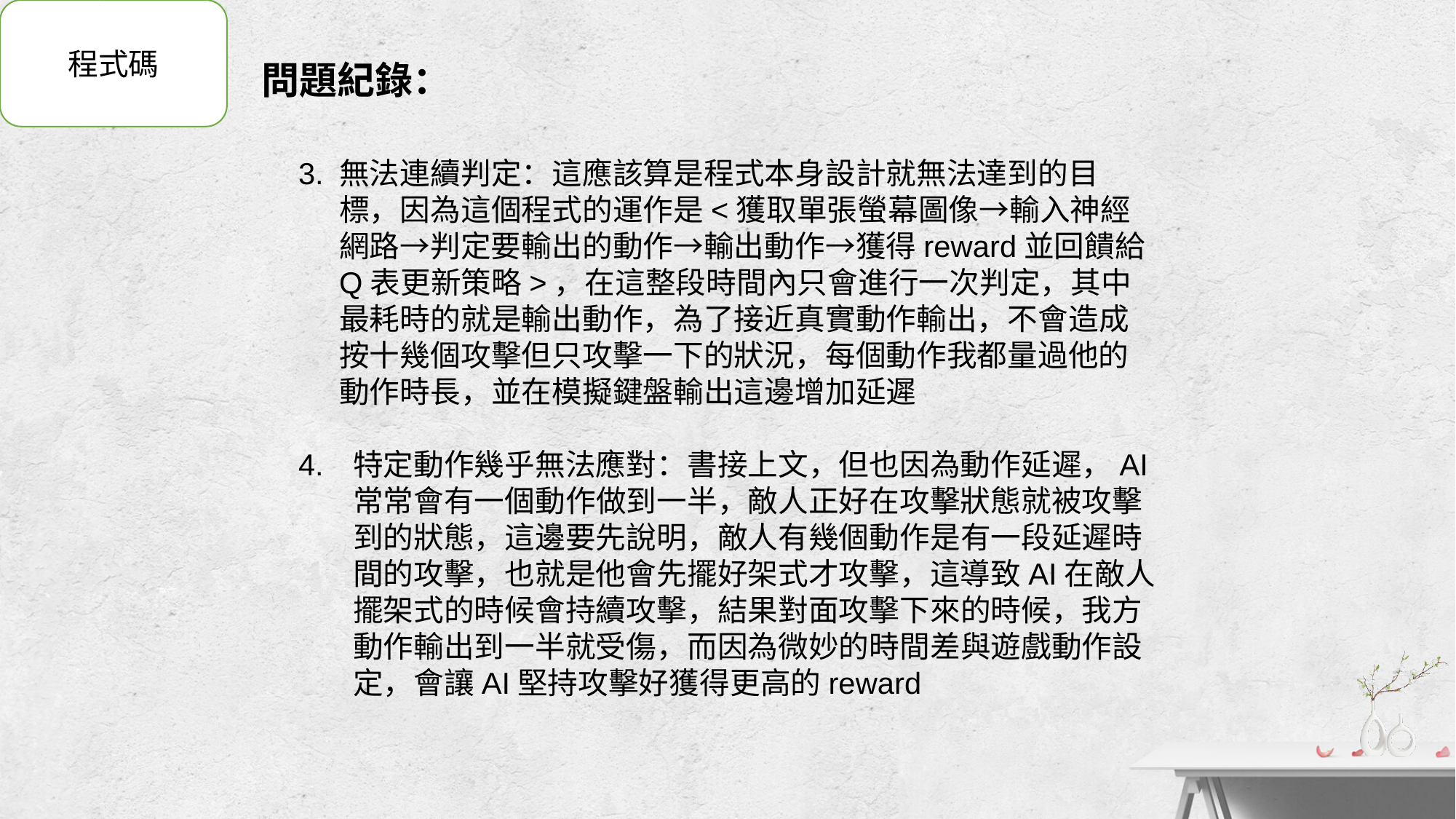

程式碼
問題紀錄：
無法連續判定：這應該算是程式本身設計就無法達到的目標，因為這個程式的運作是<獲取單張螢幕圖像→輸入神經網路→判定要輸出的動作→輸出動作→獲得reward並回饋給Q表更新策略>，在這整段時間內只會進行一次判定，其中最耗時的就是輸出動作，為了接近真實動作輸出，不會造成按十幾個攻擊但只攻擊一下的狀況，每個動作我都量過他的動作時長，並在模擬鍵盤輸出這邊增加延遲

特定動作幾乎無法應對：書接上文，但也因為動作延遲，AI常常會有一個動作做到一半，敵人正好在攻擊狀態就被攻擊到的狀態，這邊要先說明，敵人有幾個動作是有一段延遲時間的攻擊，也就是他會先擺好架式才攻擊，這導致AI在敵人擺架式的時候會持續攻擊，結果對面攻擊下來的時候，我方動作輸出到一半就受傷，而因為微妙的時間差與遊戲動作設定，會讓AI堅持攻擊好獲得更高的reward